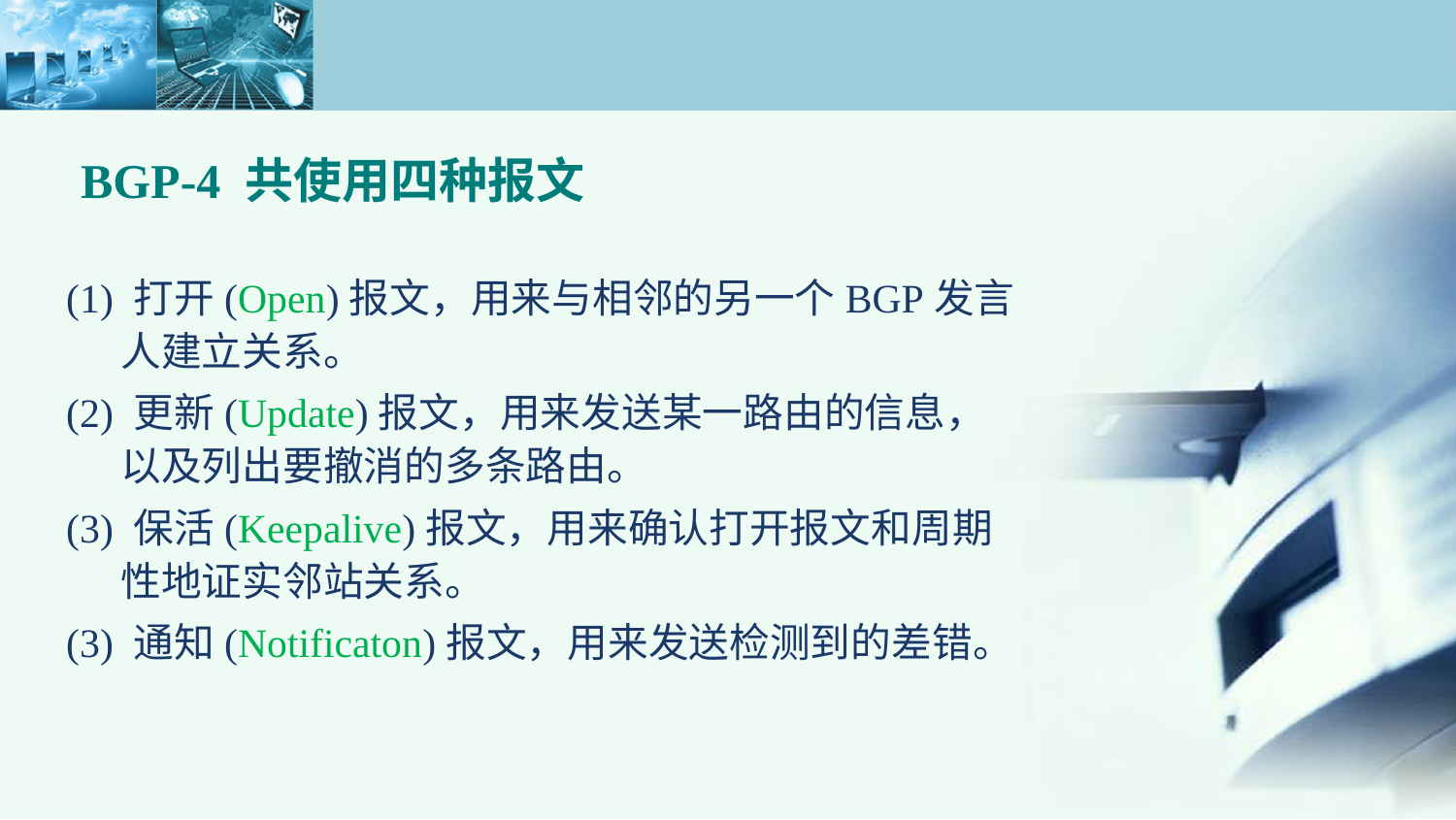

BGP-4 共使用四种报文
(1) 打开(Open)报文，用来与相邻的另一个BGP发言人建立关系。
(2) 更新(Update)报文，用来发送某一路由的信息，以及列出要撤消的多条路由。
(3) 保活(Keepalive)报文，用来确认打开报文和周期性地证实邻站关系。
(3) 通知(Notificaton)报文，用来发送检测到的差错。